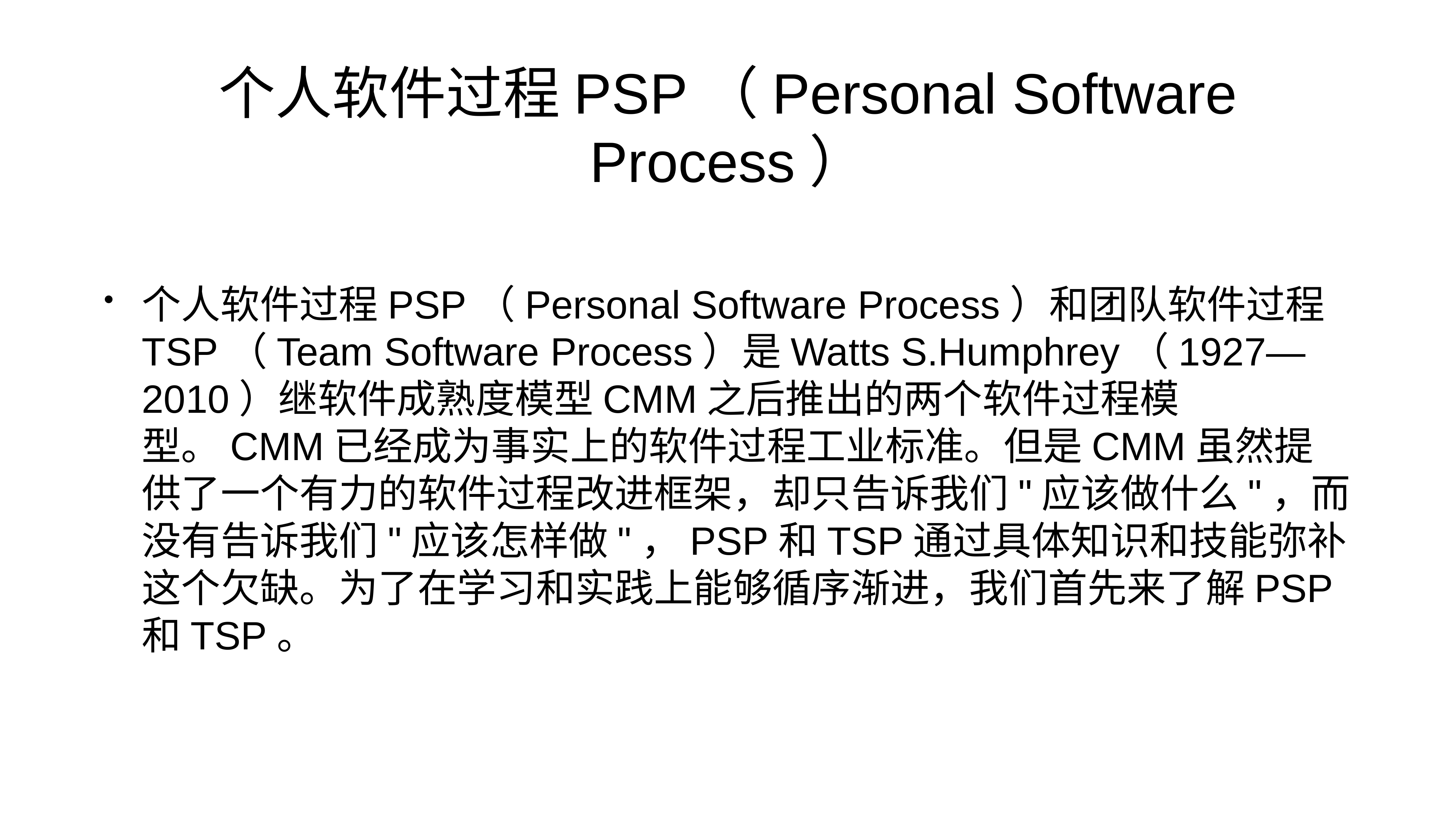

# 个人软件过程PSP（Personal Software Process）
个人软件过程PSP（Personal Software Process）和团队软件过程TSP（Team Software Process）是Watts S.Humphrey（1927—2010）继软件成熟度模型CMM之后推出的两个软件过程模型。CMM已经成为事实上的软件过程工业标准。但是CMM虽然提供了一个有力的软件过程改进框架，却只告诉我们"应该做什么"，而没有告诉我们"应该怎样做"，PSP和TSP通过具体知识和技能弥补这个欠缺。为了在学习和实践上能够循序渐进，我们首先来了解PSP和TSP。